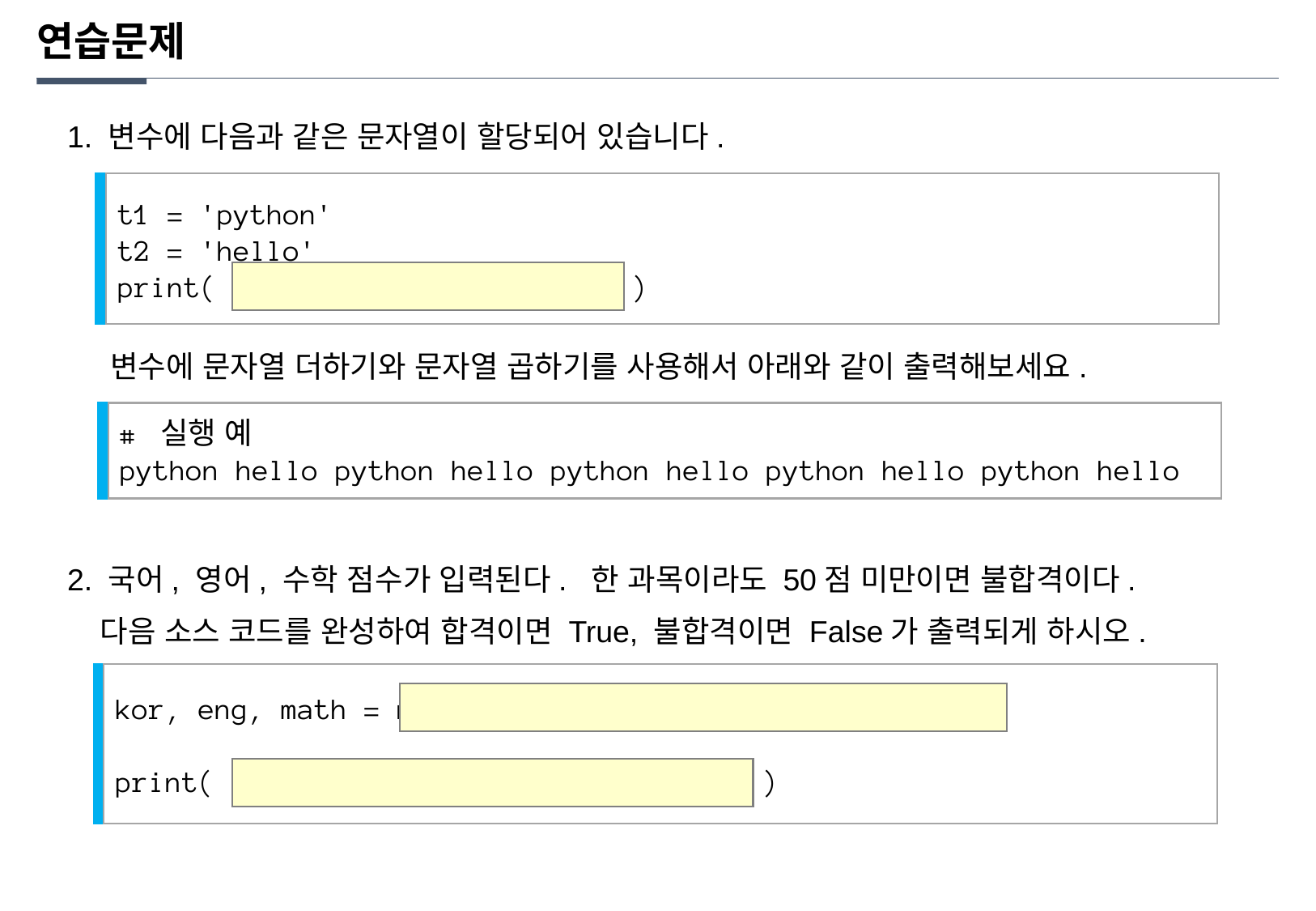

연습문제
1. 변수에 다음과 같은 문자열이 할당되어 있습니다.

t1 = 'python'
t2 = 'hello'
print( (t1 + ' ' + t2 + ' ')*4 )

변수에 문자열 더하기와 문자열 곱하기를 사용해서 아래와 같이 출력해보세요.

# 실행 예
python hello python hello python hello python hello python hello
2. 국어, 영어, 수학 점수가 입력된다.  한 과목이라도 50점 미만이면 불합격이다.
   다음 소스 코드를 완성하여 합격이면 True, 불합격이면 False가 출력되게 하시오.

kor, eng, math = map(int, input("점수 입력:").split())

print( kor>=50 and kor>=50 and kor>=50 )